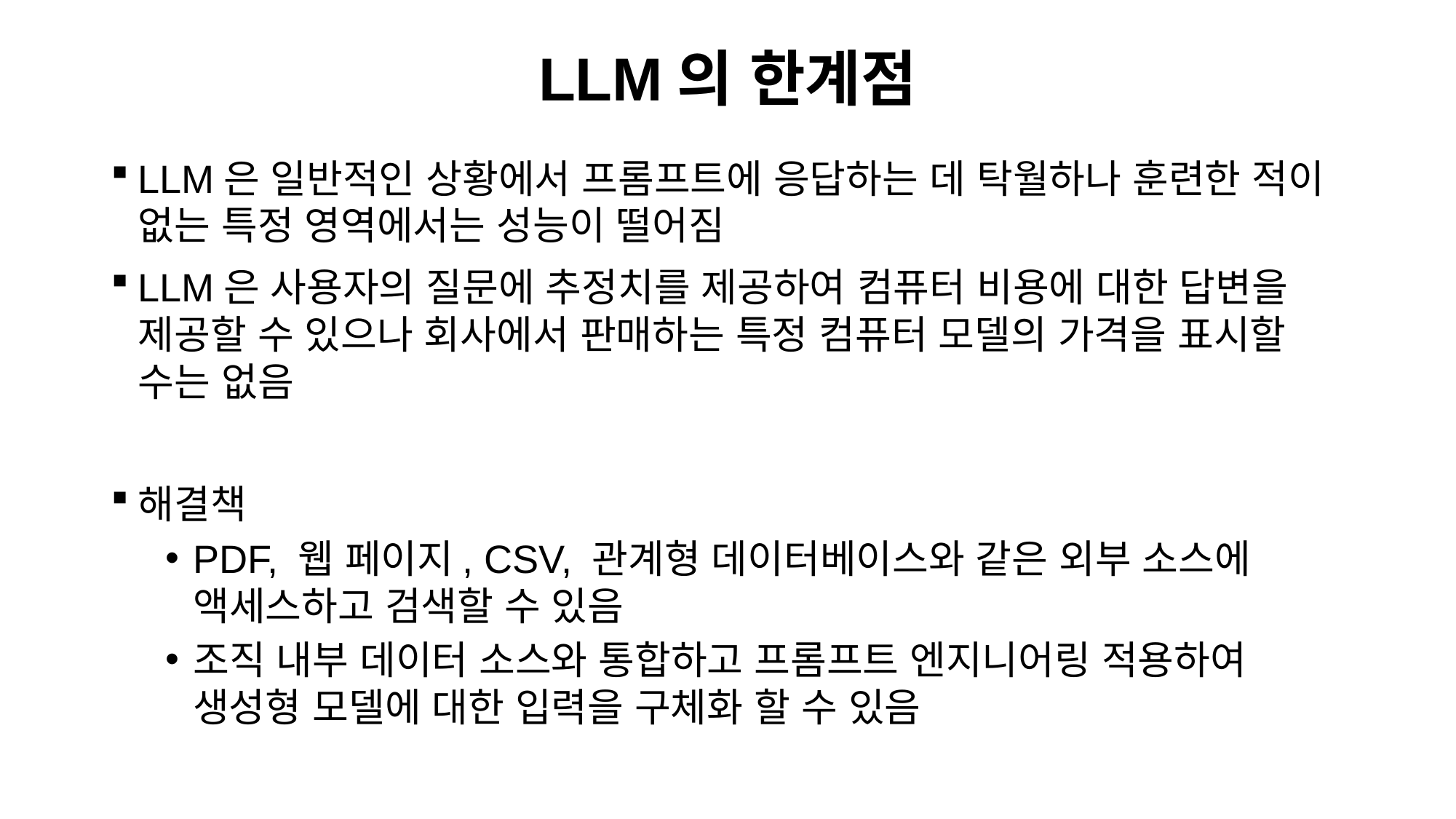

# LLM의 한계점
LLM은 일반적인 상황에서 프롬프트에 응답하는 데 탁월하나 훈련한 적이 없는 특정 영역에서는 성능이 떨어짐
LLM은 사용자의 질문에 추정치를 제공하여 컴퓨터 비용에 대한 답변을 제공할 수 있으나 회사에서 판매하는 특정 컴퓨터 모델의 가격을 표시할 수는 없음

해결책
PDF, 웹 페이지, CSV, 관계형 데이터베이스와 같은 외부 소스에 액세스하고 검색할 수 있음
조직 내부 데이터 소스와 통합하고 프롬프트 엔지니어링 적용하여 생성형 모델에 대한 입력을 구체화 할 수 있음